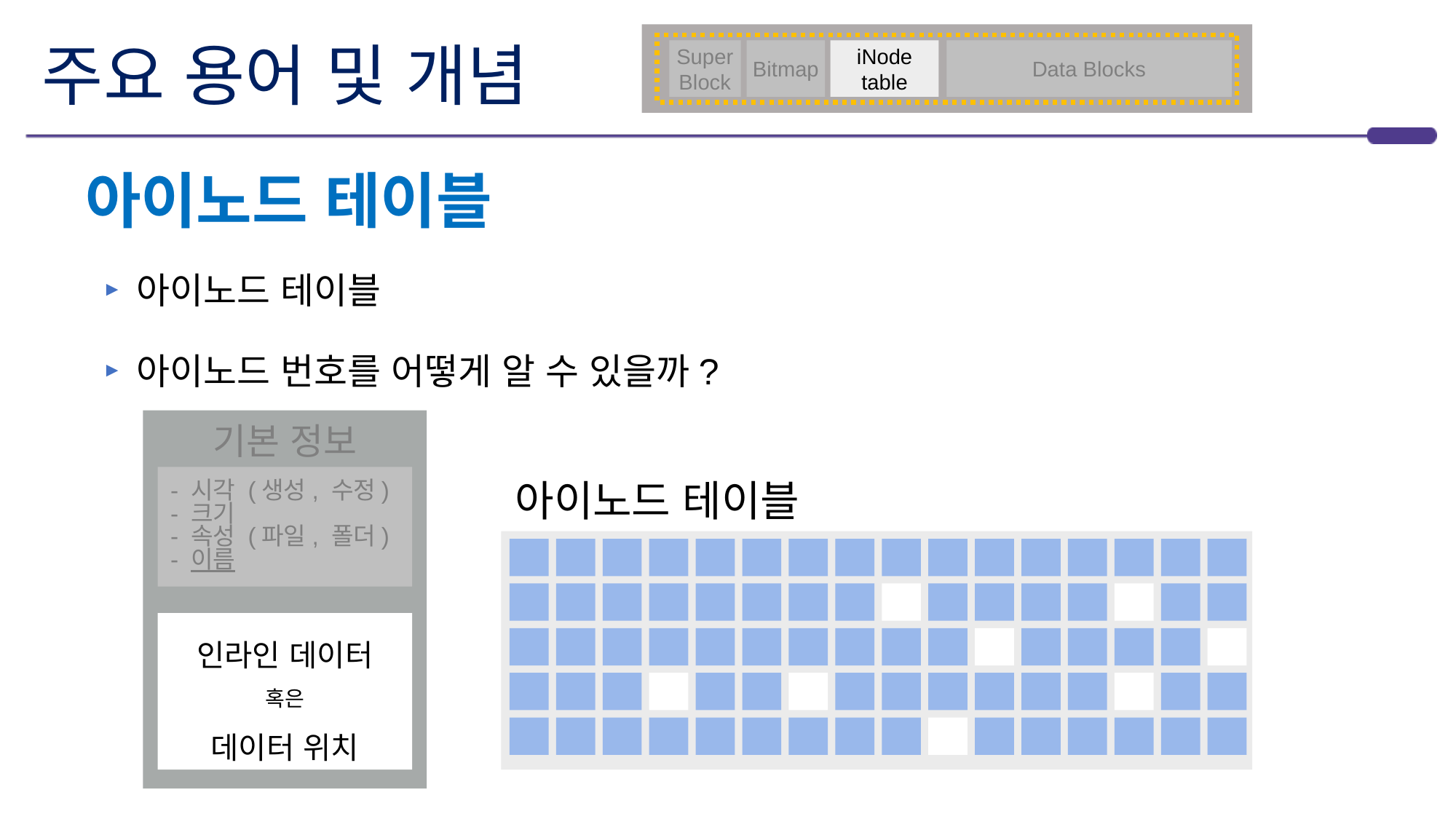

# 주요 용어 및 개념

Super Block
Bitmap
iNode
table
Data Blocks
아이노드 테이블
아이노드 테이블
아이노드 번호를 어떻게 알 수 있을까?

기본 정보
 - 시각 (생성, 수정)
 - 크기
 - 속성 (파일, 폴더)
 - 이름
인라인 데이터
혹은
데이터 위치
 아이노드 테이블